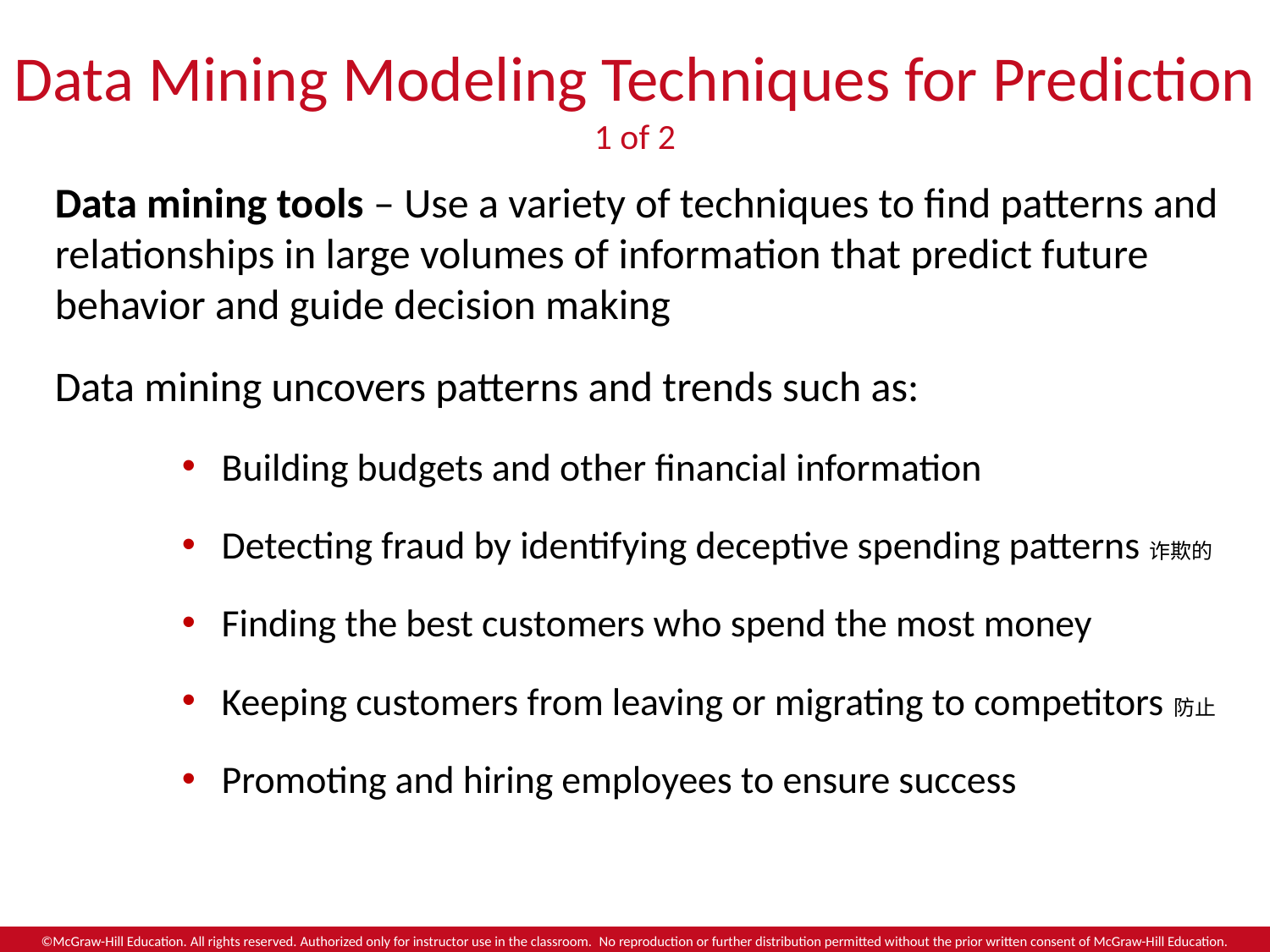

# Data Mining Modeling Techniques for Prediction 1 of 2
Data mining tools – Use a variety of techniques to find patterns and relationships in large volumes of information that predict future behavior and guide decision making
Data mining uncovers patterns and trends such as:
Building budgets and other financial information
Detecting fraud by identifying deceptive spending patterns诈欺的
Finding the best customers who spend the most money
Keeping customers from leaving or migrating to competitors防止
Promoting and hiring employees to ensure success